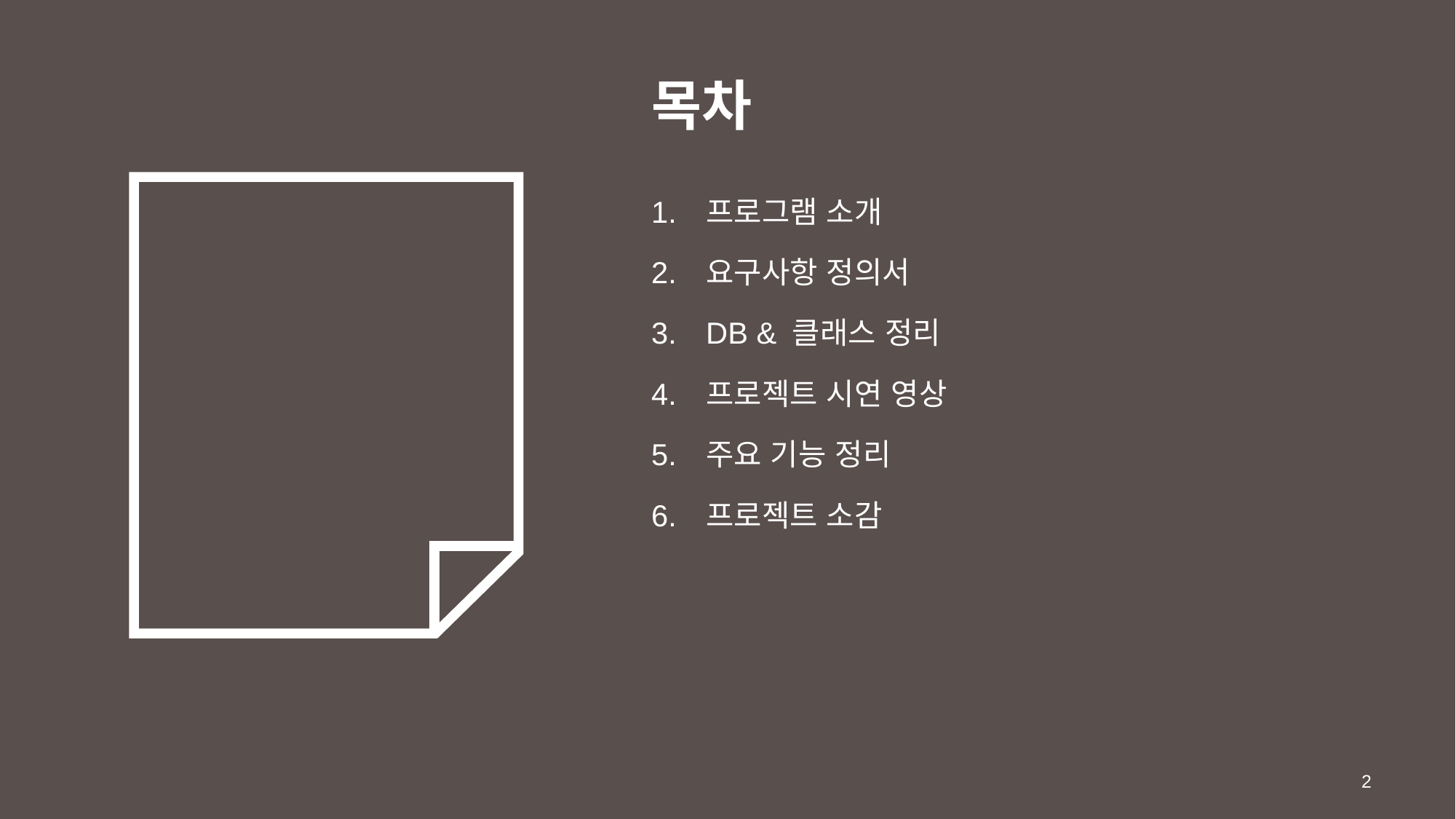

# 목차
프로그램 소개
요구사항 정의서
DB & 클래스 정리
프로젝트 시연 영상
주요 기능 정리
프로젝트 소감

2